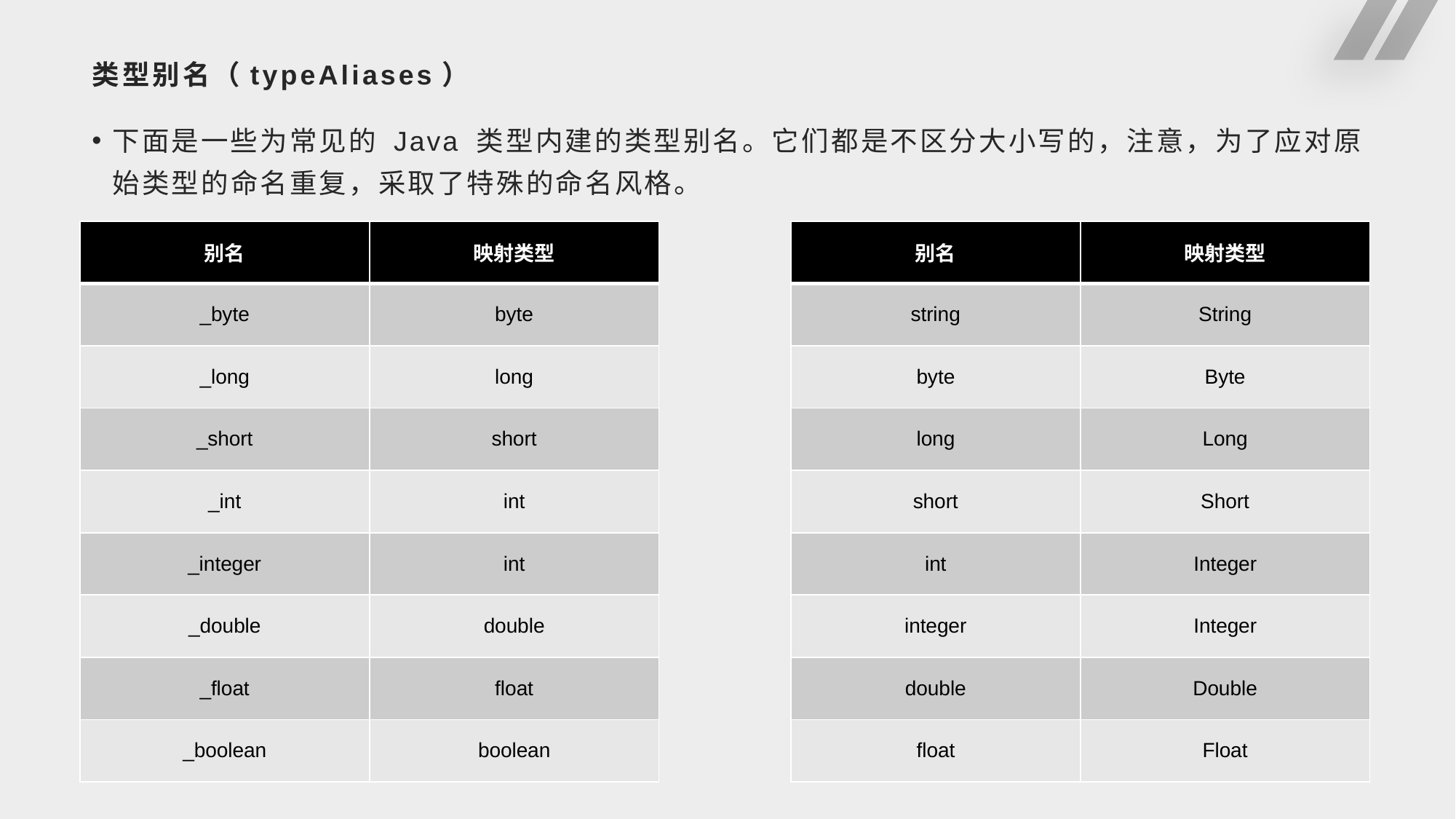

# 类型别名（typeAliases）
下面是一些为常见的 Java 类型内建的类型别名。它们都是不区分大小写的，注意，为了应对原始类型的命名重复，采取了特殊的命名风格。

| 别名 | 映射类型 |
| --- | --- |
| \_byte | byte |
| \_long | long |
| \_short | short |
| \_int | int |
| \_integer | int |
| \_double | double |
| \_float | float |
| \_boolean | boolean |
| 别名 | 映射类型 |
| --- | --- |
| string | String |
| byte | Byte |
| long | Long |
| short | Short |
| int | Integer |
| integer | Integer |
| double | Double |
| float | Float |